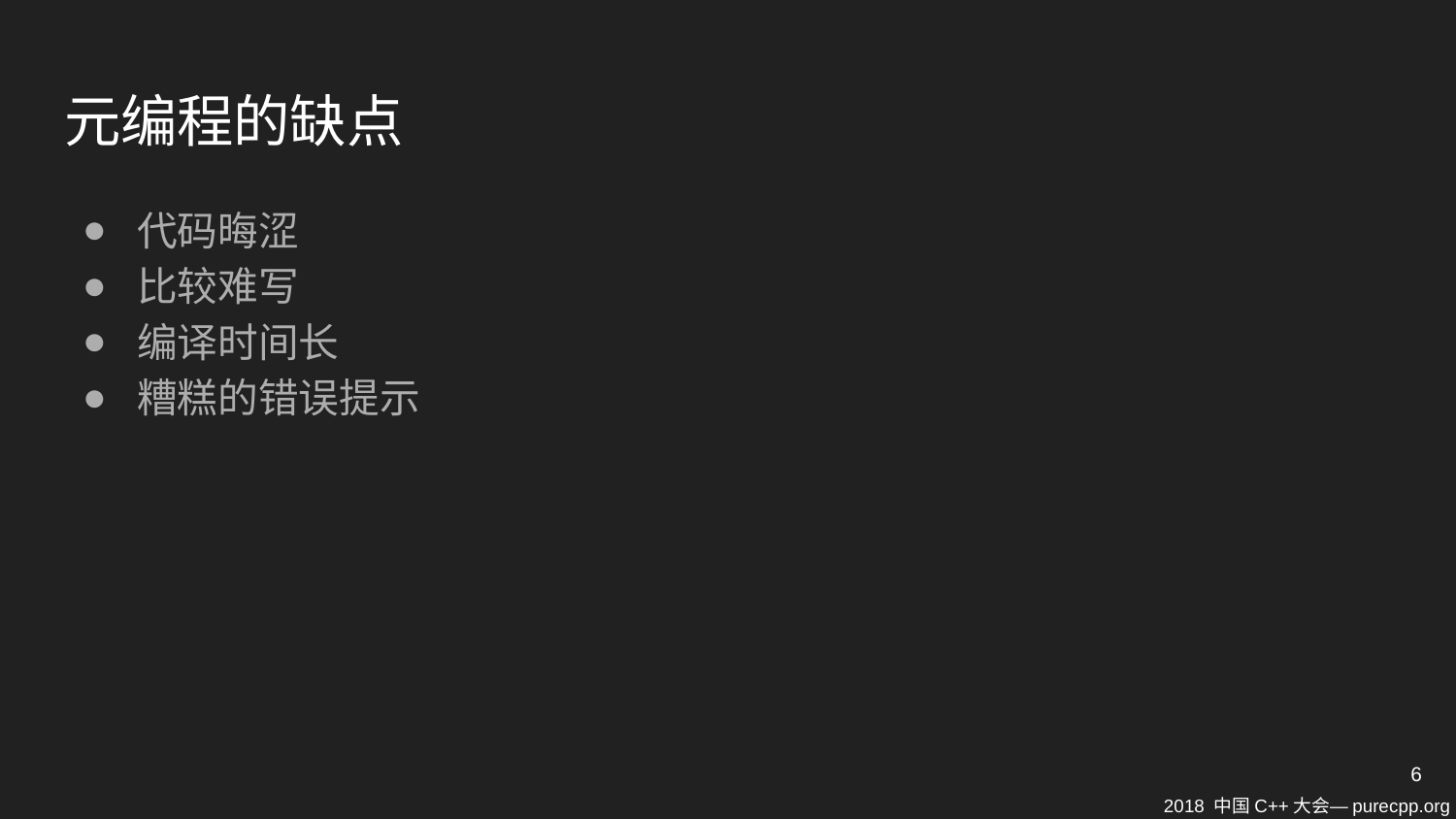

# 元编程的缺点
代码晦涩
比较难写
编译时间长
糟糕的错误提示

6